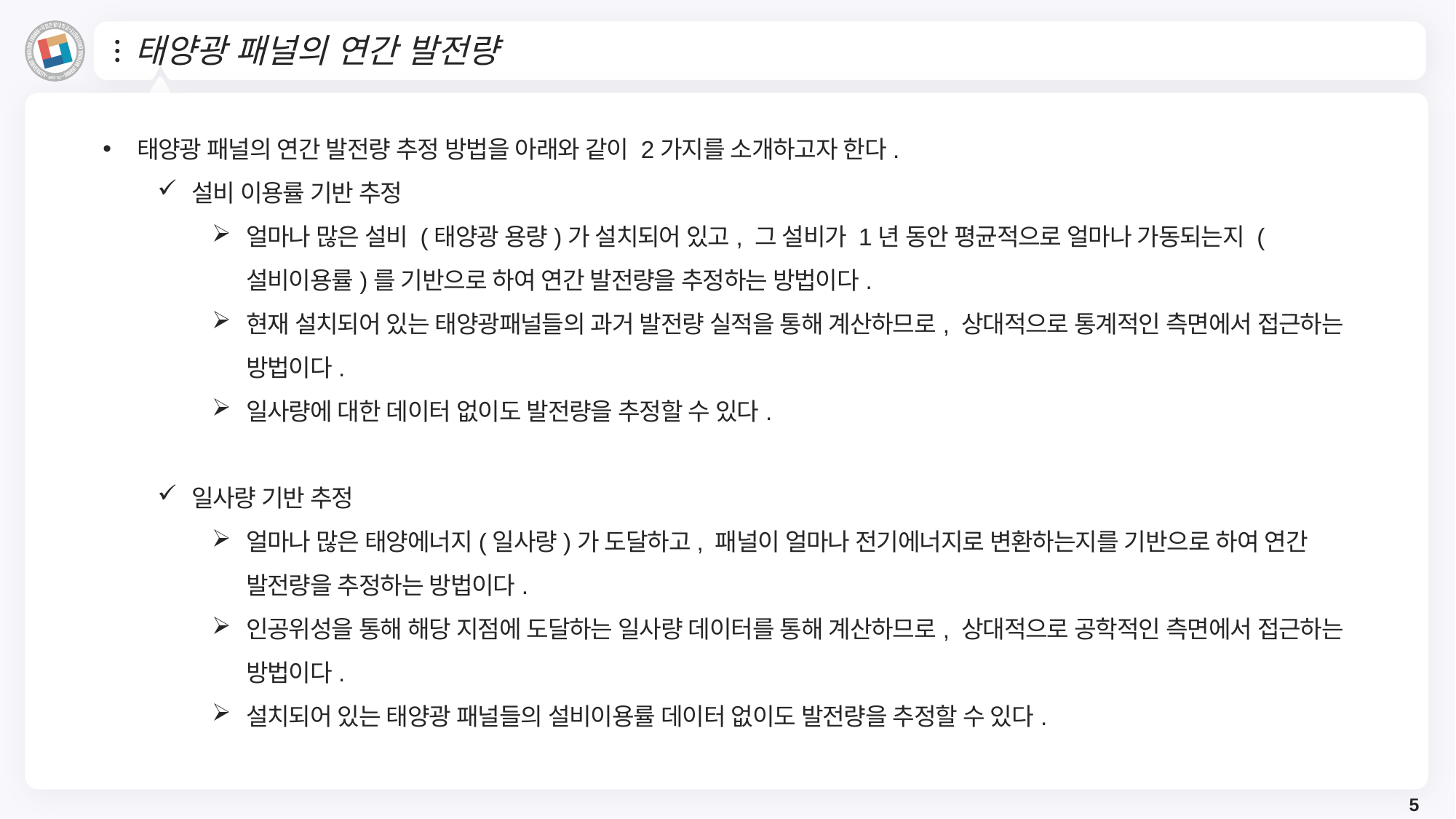

# 태양광 패널의 연간 발전량
태양광 패널의 연간 발전량 추정 방법을 아래와 같이 2가지를 소개하고자 한다.
설비 이용률 기반 추정
얼마나 많은 설비 (태양광 용량)가 설치되어 있고, 그 설비가 1년 동안 평균적으로 얼마나 가동되는지 (설비이용률)를 기반으로 하여 연간 발전량을 추정하는 방법이다.
현재 설치되어 있는 태양광패널들의 과거 발전량 실적을 통해 계산하므로, 상대적으로 통계적인 측면에서 접근하는 방법이다.
일사량에 대한 데이터 없이도 발전량을 추정할 수 있다.

일사량 기반 추정
얼마나 많은 태양에너지(일사량)가 도달하고, 패널이 얼마나 전기에너지로 변환하는지를 기반으로 하여 연간 발전량을 추정하는 방법이다.
인공위성을 통해 해당 지점에 도달하는 일사량 데이터를 통해 계산하므로, 상대적으로 공학적인 측면에서 접근하는 방법이다.
설치되어 있는 태양광 패널들의 설비이용률 데이터 없이도 발전량을 추정할 수 있다.

5